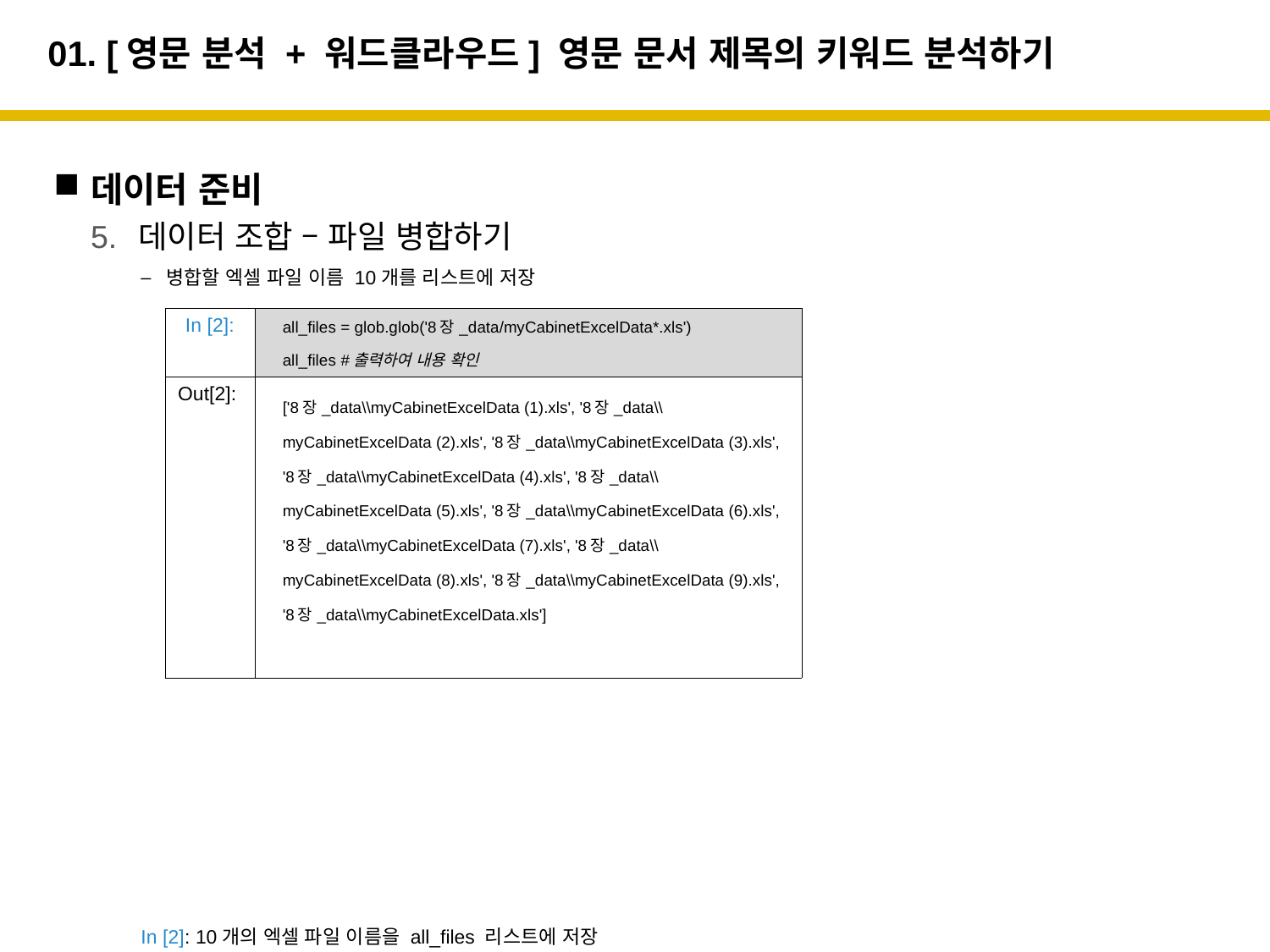

# 01. [영문 분석 + 워드클라우드] 영문 문서 제목의 키워드 분석하기
데이터 준비
데이터 조합 – 파일 병합하기
병합할 엑셀 파일 이름 10개를 리스트에 저장

In [2]: 10개의 엑셀 파일 이름을 all_files 리스트에 저장
| In [2]: | all\_files = glob.glob('8장\_data/myCabinetExcelData\*.xls') all\_files #출력하여 내용 확인 |
| --- | --- |
| Out[2]: | ['8장\_data\\myCabinetExcelData (1).xls', '8장\_data\\myCabinetExcelData (2).xls', '8장\_data\\myCabinetExcelData (3).xls', '8장\_data\\myCabinetExcelData (4).xls', '8장\_data\\myCabinetExcelData (5).xls', '8장\_data\\myCabinetExcelData (6).xls', '8장\_data\\myCabinetExcelData (7).xls', '8장\_data\\myCabinetExcelData (8).xls', '8장\_data\\myCabinetExcelData (9).xls', '8장\_data\\myCabinetExcelData.xls'] |